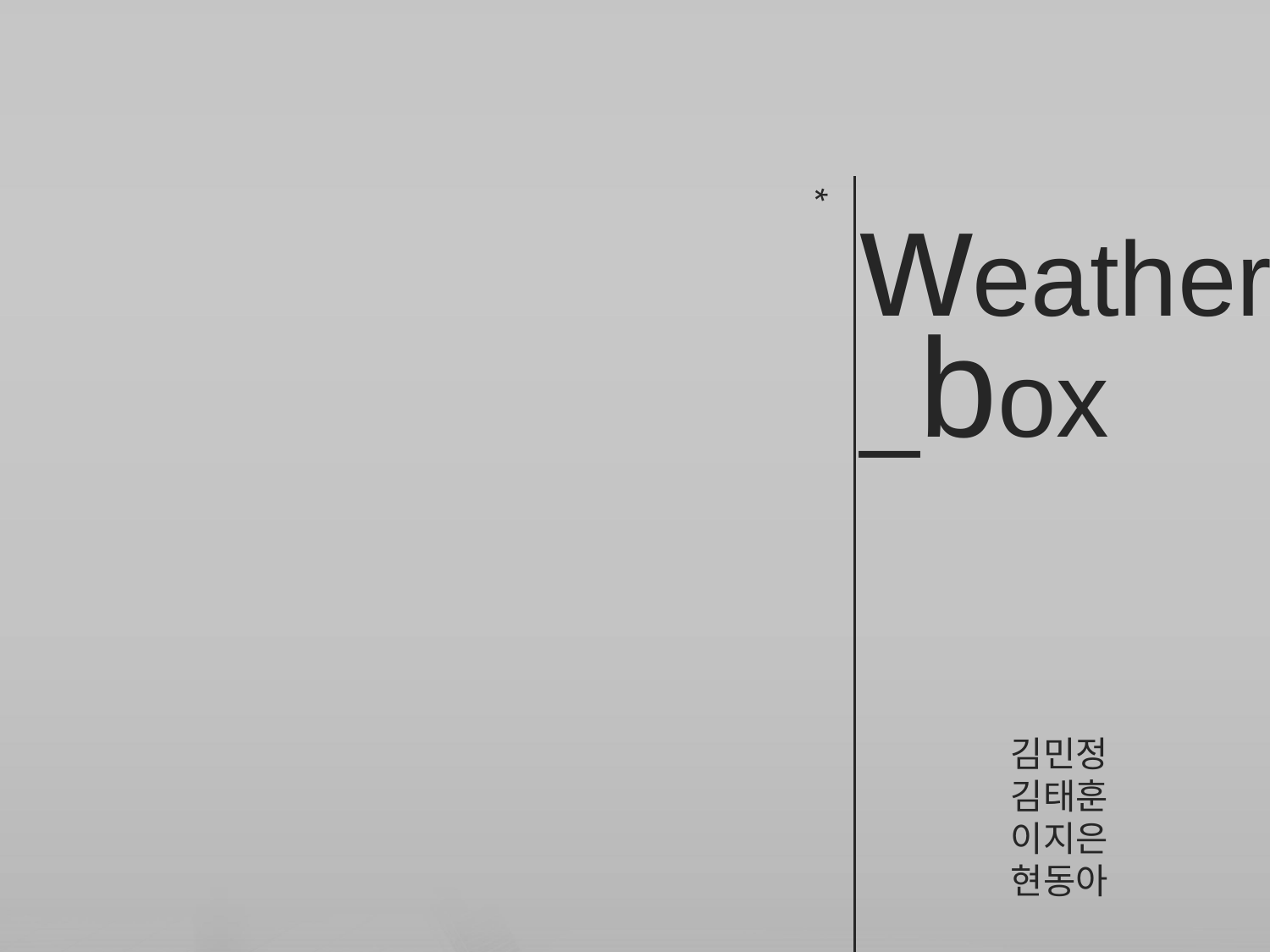

*
weather
_box
김민정
김태훈
이지은
현동아